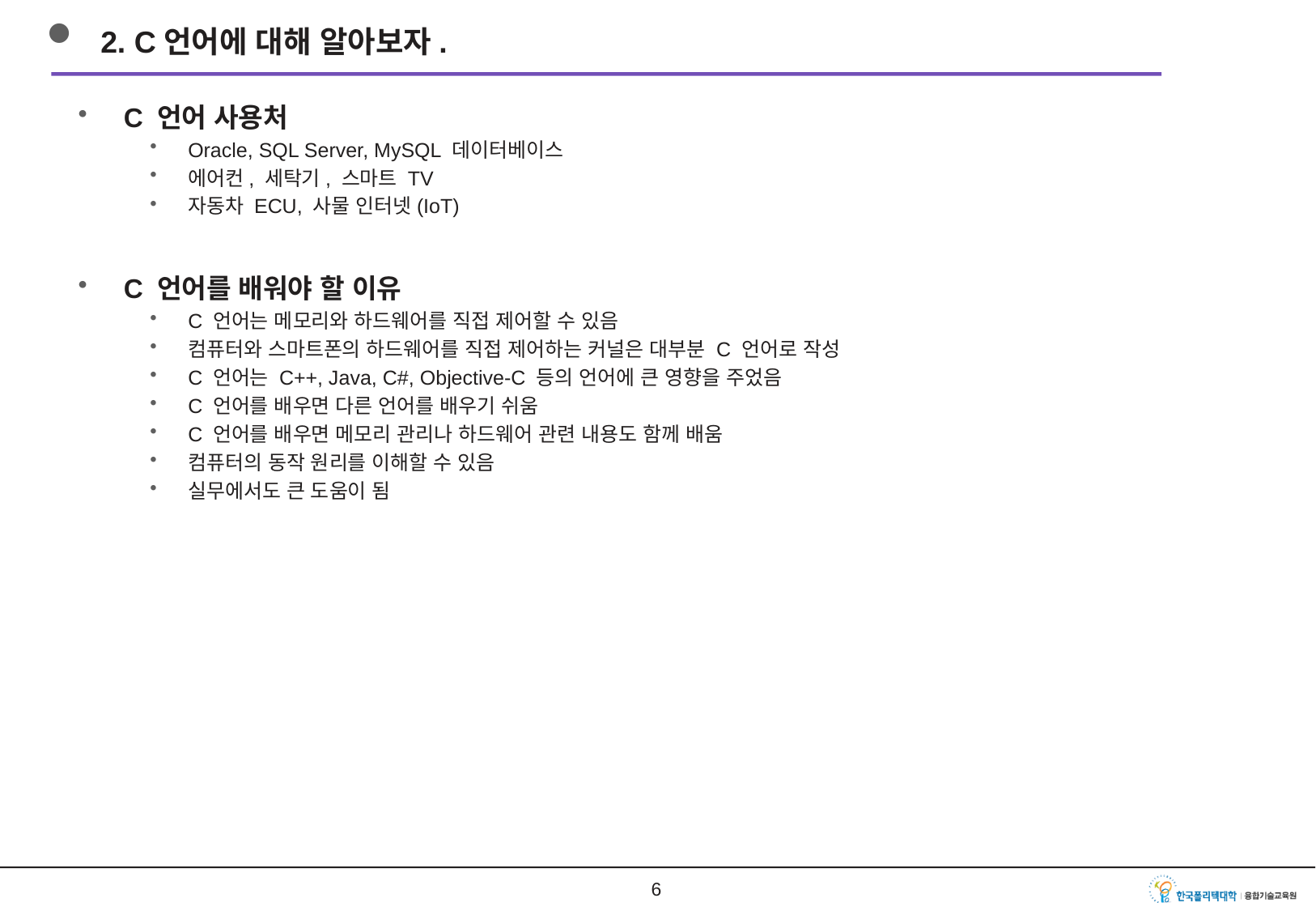

2. C언어에 대해 알아보자.
C 언어 사용처
Oracle, SQL Server, MySQL 데이터베이스
에어컨, 세탁기, 스마트 TV
자동차 ECU, 사물 인터넷(IoT)
C 언어를 배워야 할 이유
C 언어는 메모리와 하드웨어를 직접 제어할 수 있음
컴퓨터와 스마트폰의 하드웨어를 직접 제어하는 커널은 대부분 C 언어로 작성
C 언어는 C++, Java, C#, Objective-C 등의 언어에 큰 영향을 주었음
C 언어를 배우면 다른 언어를 배우기 쉬움
C 언어를 배우면 메모리 관리나 하드웨어 관련 내용도 함께 배움
컴퓨터의 동작 원리를 이해할 수 있음
실무에서도 큰 도움이 됨
6